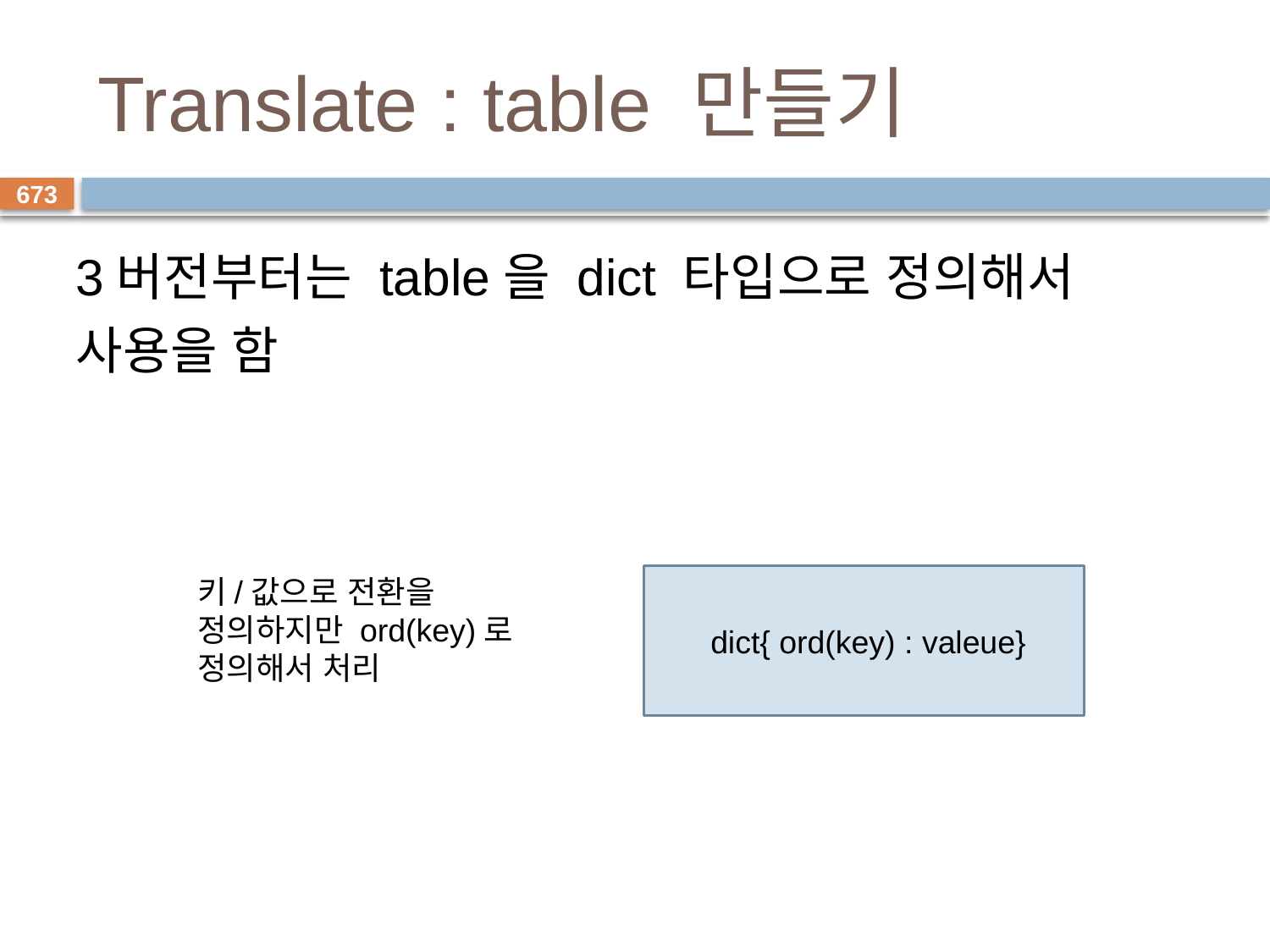

# Translate : table 만들기
673
3버전부터는 table을 dict 타입으로 정의해서 사용을 함
키/값으로 전환을 정의하지만 ord(key)로 정의해서 처리
 dict{ ord(key) : valeue}